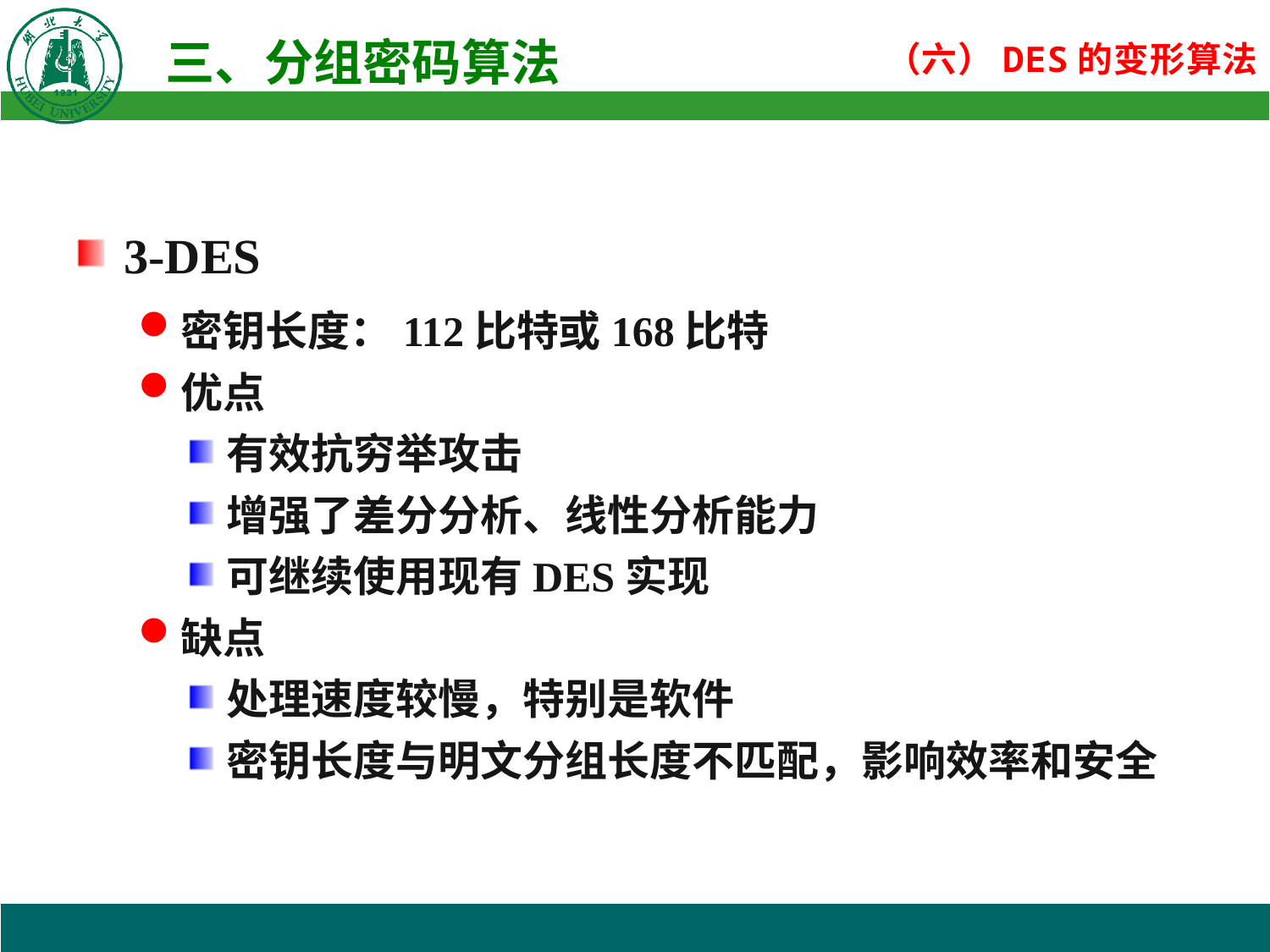

3-DES
密钥长度：112比特或168比特
优点
有效抗穷举攻击
增强了差分分析、线性分析能力
可继续使用现有DES实现
缺点
处理速度较慢，特别是软件
密钥长度与明文分组长度不匹配，影响效率和安全